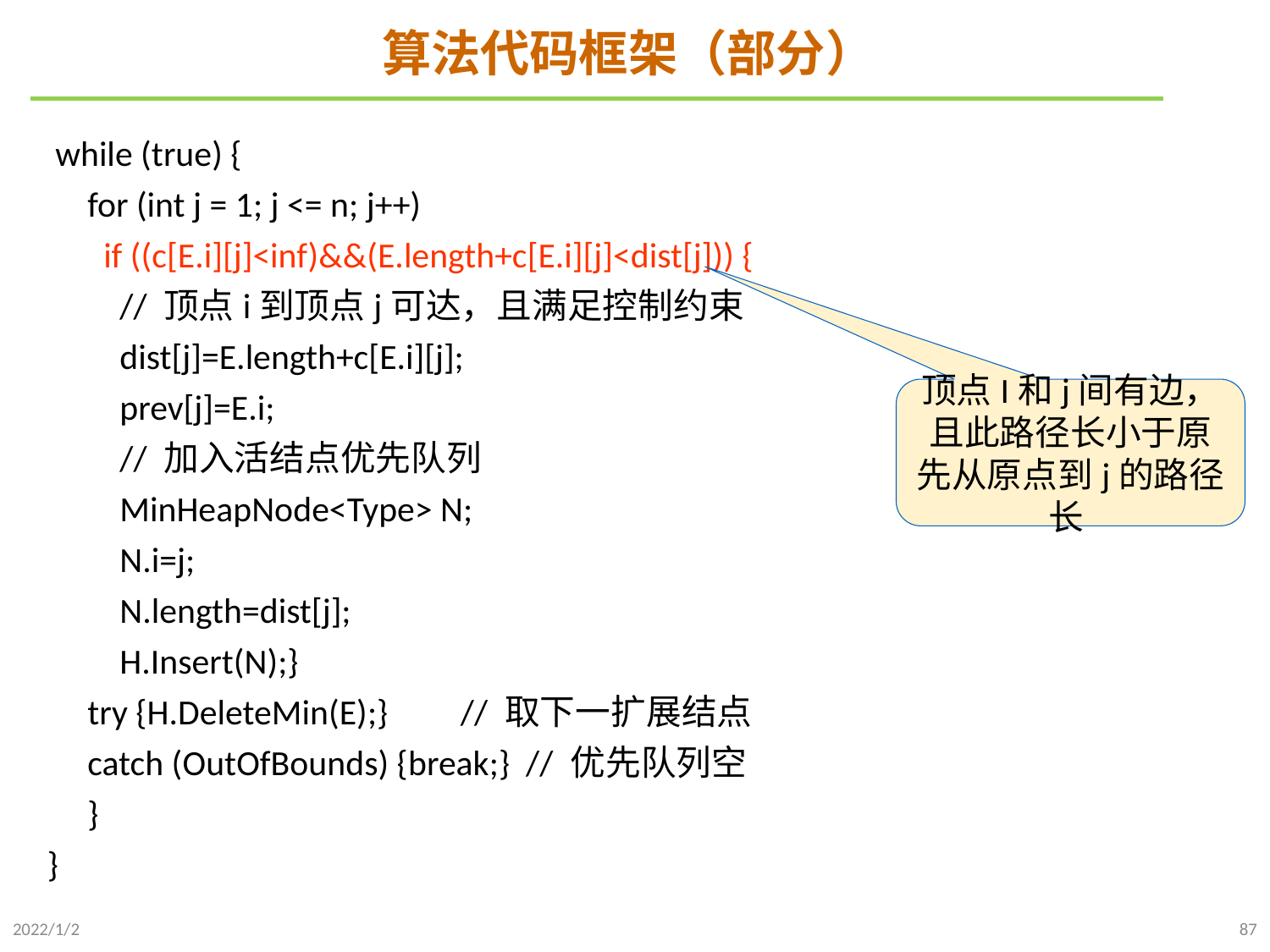

# 算法代码框架（部分）
 while (true) {
     for (int j = 1; j <= n; j++)
       if ((c[E.i][j]<inf)&&(E.length+c[E.i][j]<dist[j])) {
         // 顶点i到顶点j可达，且满足控制约束
         dist[j]=E.length+c[E.i][j];
         prev[j]=E.i;
         // 加入活结点优先队列
         MinHeapNode<Type> N;
         N.i=j;
         N.length=dist[j];
         H.Insert(N);}
     try {H.DeleteMin(E);}         // 取下一扩展结点
     catch (OutOfBounds) {break;}  // 优先队列空
     }
}
顶点I和j间有边，且此路径长小于原先从原点到j的路径长

2022/1/2
87